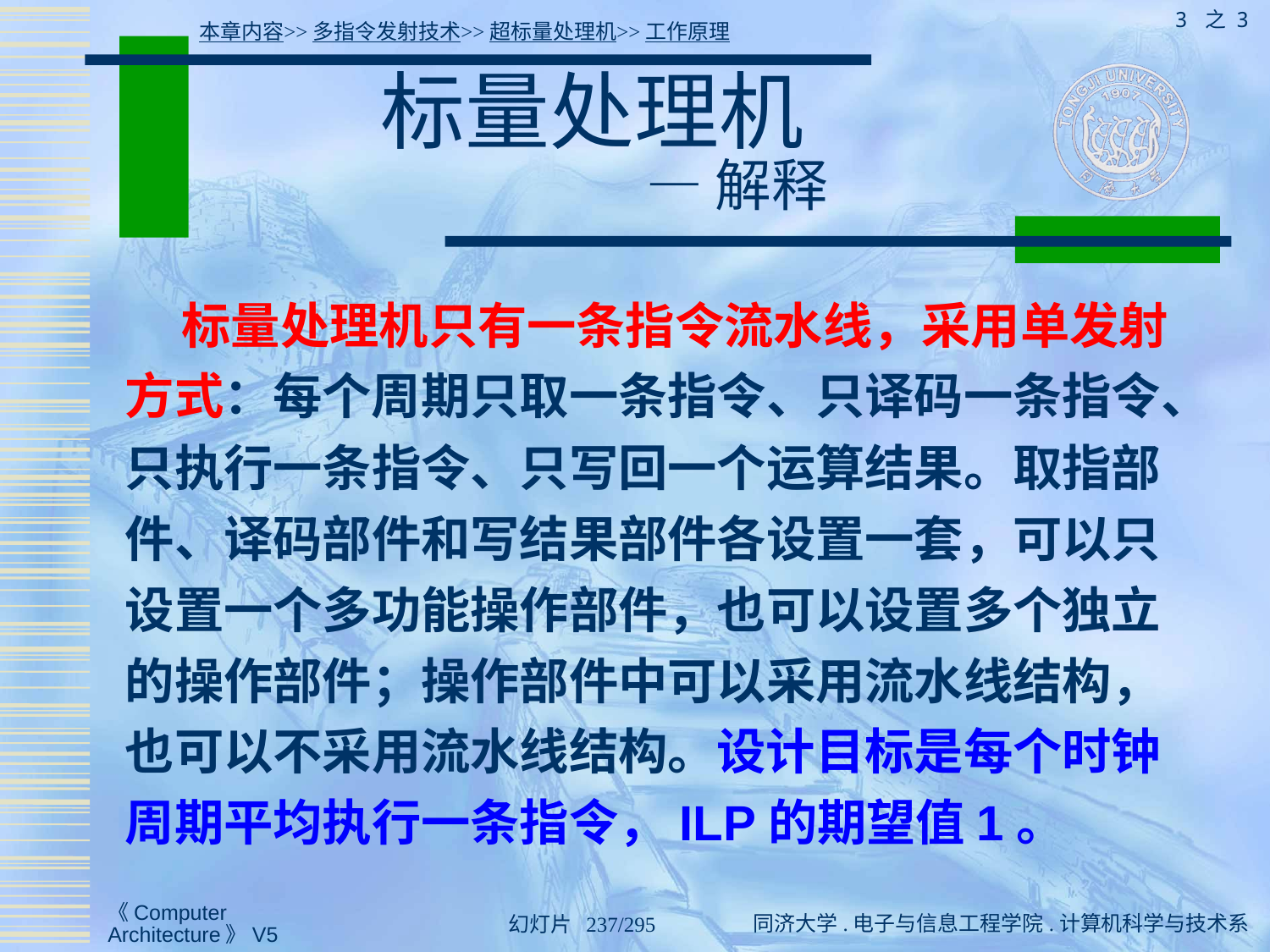

3 之 3
本章内容>>多指令发射技术>>超标量处理机>>工作原理
# 标量处理机 — 解释
    标量处理机只有一条指令流水线，采用单发射方式：每个周期只取一条指令、只译码一条指令、只执行一条指令、只写回一个运算结果。取指部件、译码部件和写结果部件各设置一套，可以只设置一个多功能操作部件，也可以设置多个独立的操作部件；操作部件中可以采用流水线结构，也可以不采用流水线结构。设计目标是每个时钟周期平均执行一条指令，ILP的期望值1。